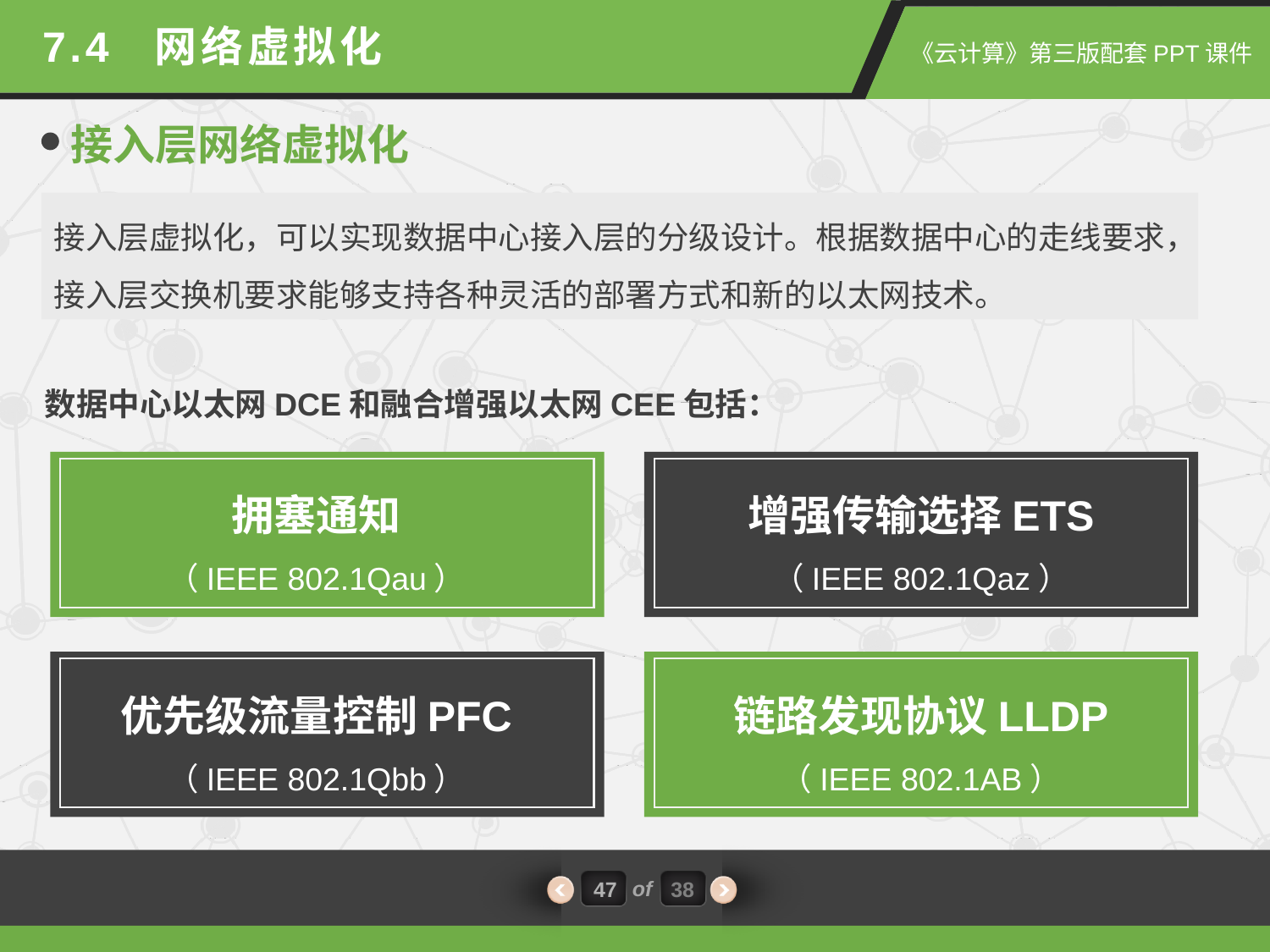

7.4  网络虚拟化
接入层网络虚拟化

接入层虚拟化，可以实现数据中心接入层的分级设计。根据数据中心的走线要求，接入层交换机要求能够支持各种灵活的部署方式和新的以太网技术。
数据中心以太网DCE和融合增强以太网CEE包括：

拥塞通知
（IEEE 802.1Qau）
增强传输选择ETS
（IEEE 802.1Qaz）

优先级流量控制PFC
（IEEE 802.1Qbb）
链路发现协议LLDP
（IEEE 802.1AB）

47